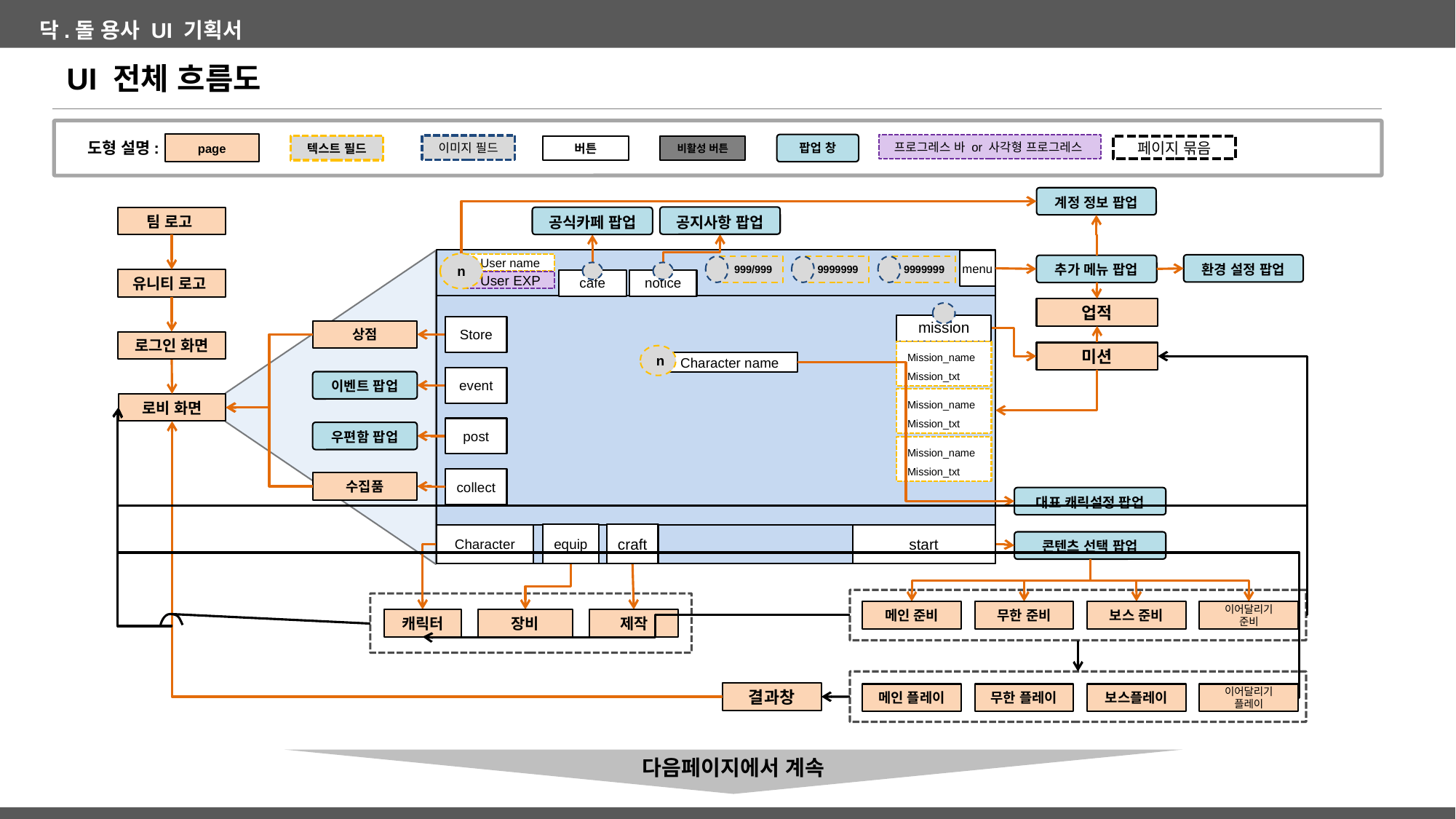

UI 전체 흐름도

도형 설명:
page
팝업 창
프로그레스 바 or 사각형 프로그레스
이미지 필드
비활성 버튼
텍스트 필드
버튼
페이지 묶음
계정 정보 팝업
공지사항 팝업
공식카페 팝업
팀 로고
로비 화면
menu
n
User name
환경 설정 팝업
추가 메뉴 팝업

999/999

9999999

9999999

유니티 로고
cafe
notice
User EXP

업적

mission
Store
상점
로그인 화면
Mission_name
Mission_txt
미션
n
Character name
event
이벤트 팝업
Mission_name
Mission_txt
로비 화면
post
우편함 팝업
Mission_name
Mission_txt
collect
수집품
대표 캐릭설정 팝업
equip
craft
Character
start
콘텐츠 선택 팝업

메인 준비
무한 준비
보스 준비
이어달리기
준비
장비
제작
캐릭터

결과창
메인 플레이
무한 플레이
보스플레이
이어달리기 플레이
다음페이지에서 계속